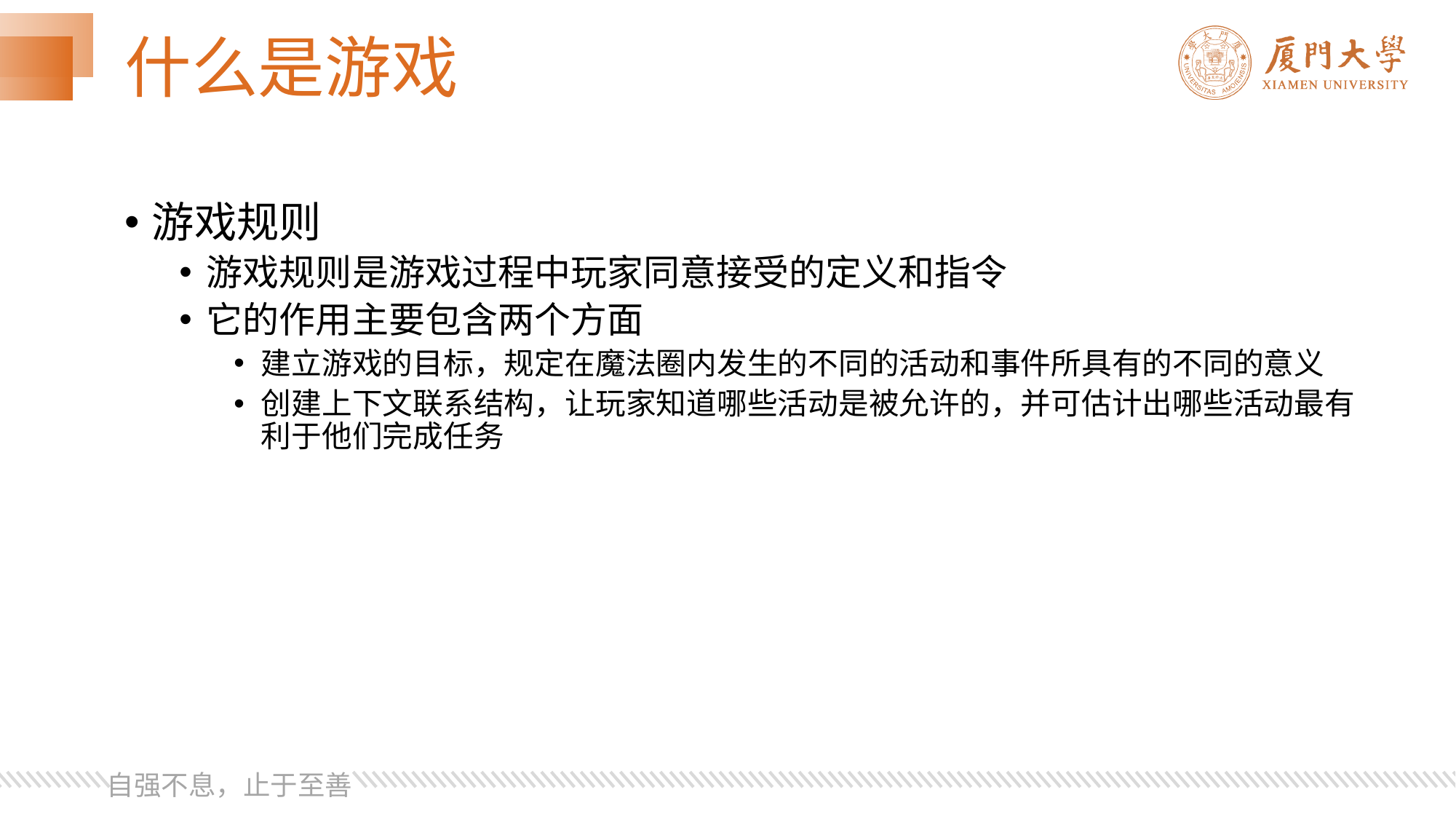

# 什么是游戏
游戏规则
游戏规则是游戏过程中玩家同意接受的定义和指令
它的作用主要包含两个方面
建立游戏的目标，规定在魔法圈内发生的不同的活动和事件所具有的不同的意义
创建上下文联系结构，让玩家知道哪些活动是被允许的，并可估计出哪些活动最有利于他们完成任务